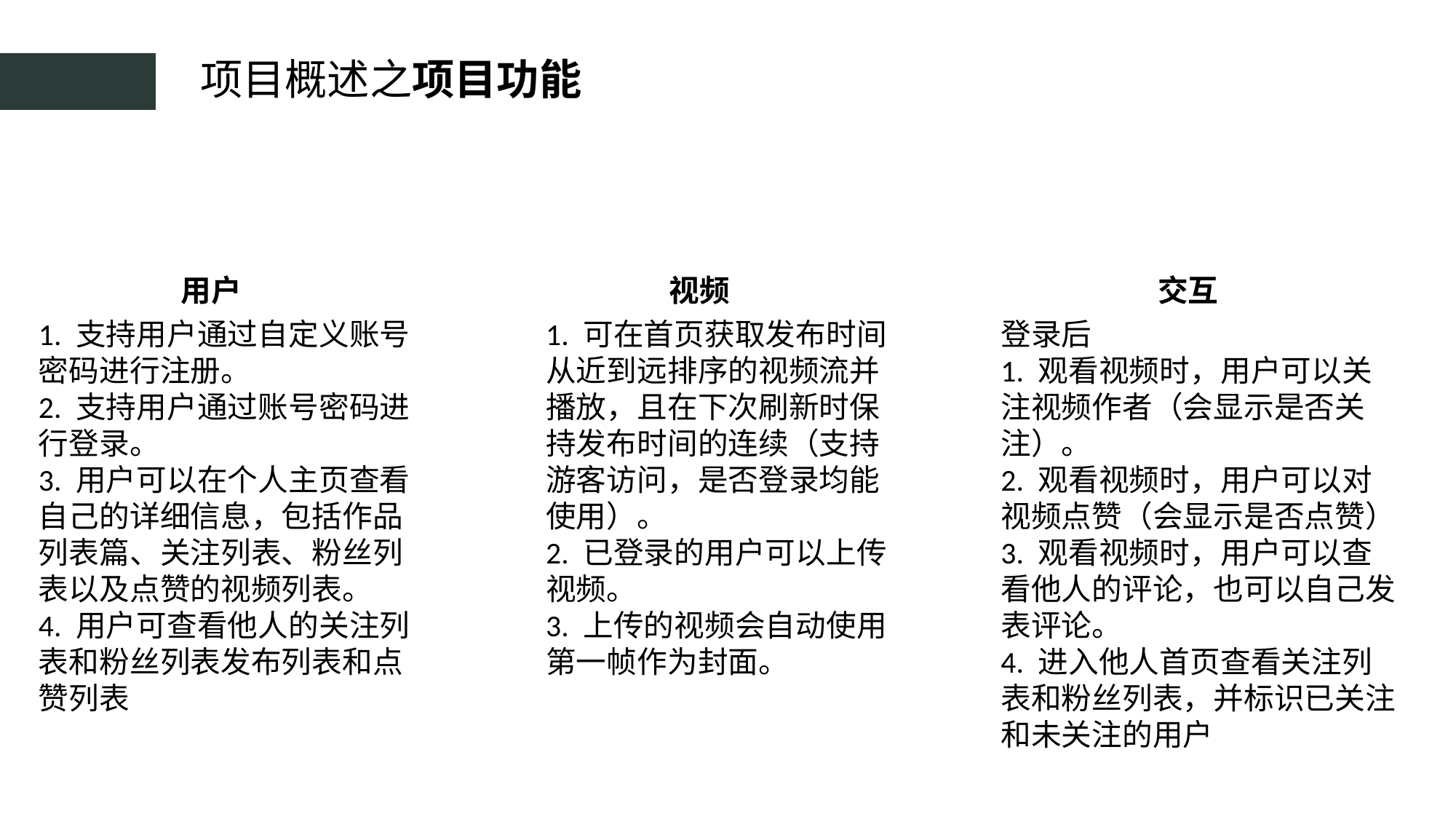

项目概述之项目功能

用户
视频
交互
1. 支持用户通过自定义账号密码进行注册。
2. 支持用户通过账号密码进行登录。
3. 用户可以在个人主页查看自己的详细信息，包括作品列表篇、关注列表、粉丝列表以及点赞的视频列表。
4. 用户可查看他人的关注列表和粉丝列表发布列表和点赞列表
1. 可在首页获取发布时间从近到远排序的视频流并播放，且在下次刷新时保持发布时间的连续（支持游客访问，是否登录均能使用）。
2. 已登录的用户可以上传视频。
3. 上传的视频会自动使用第一帧作为封面。
登录后
1. 观看视频时，用户可以关注视频作者（会显示是否关注）。
2. 观看视频时，用户可以对视频点赞（会显示是否点赞）
3. 观看视频时，用户可以查看他人的评论，也可以自己发表评论。
4. 进入他人首页查看关注列表和粉丝列表，并标识已关注和未关注的用户